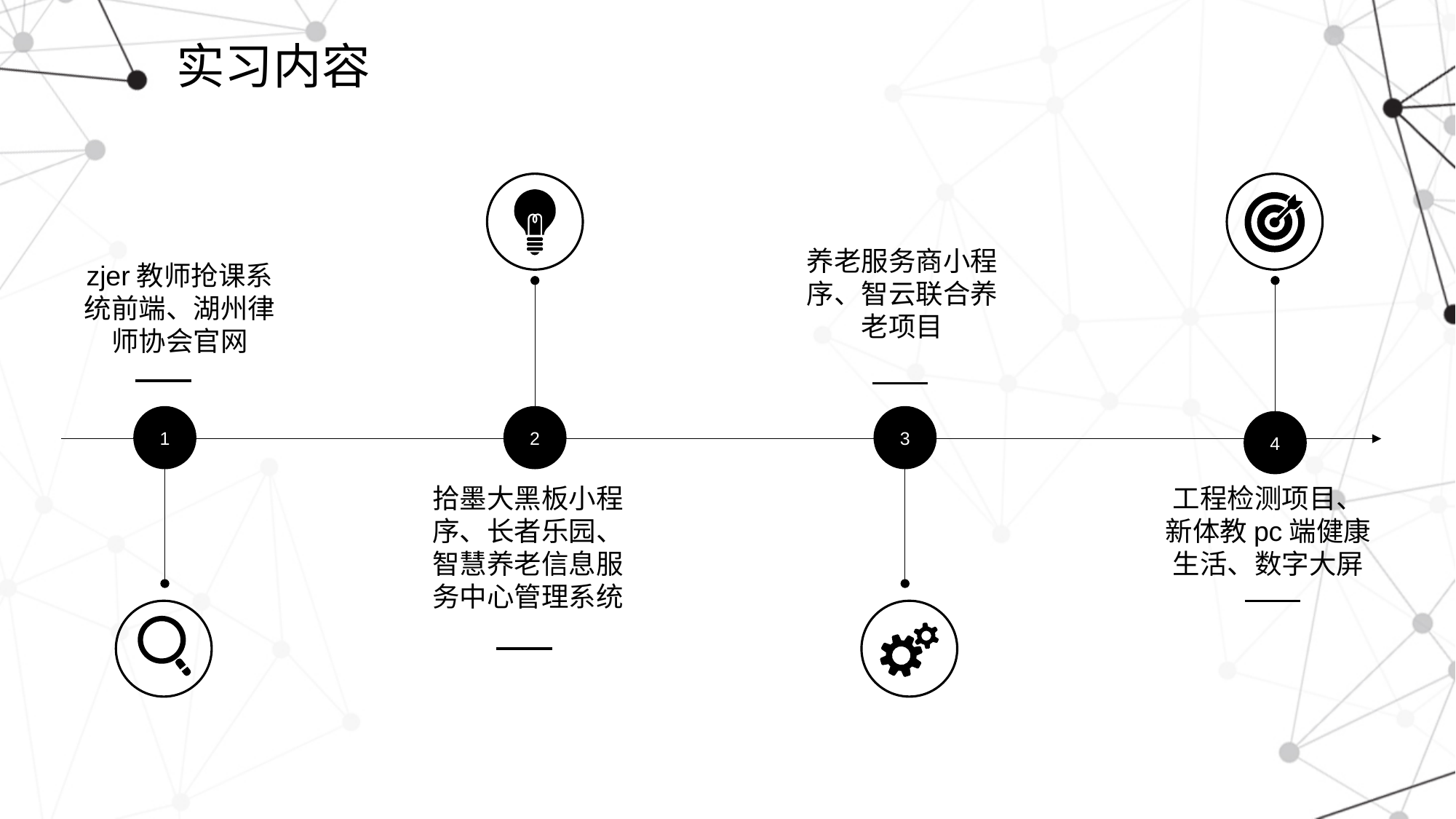

# 实习内容

养老服务商小程序、智云联合养老项目
zjer教师抢课系统前端、湖州律师协会官网
2
3
1
4
拾墨大黑板小程序、长者乐园、智慧养老信息服务中心管理系统
工程检测项目、新体教pc端健康生活、数字大屏